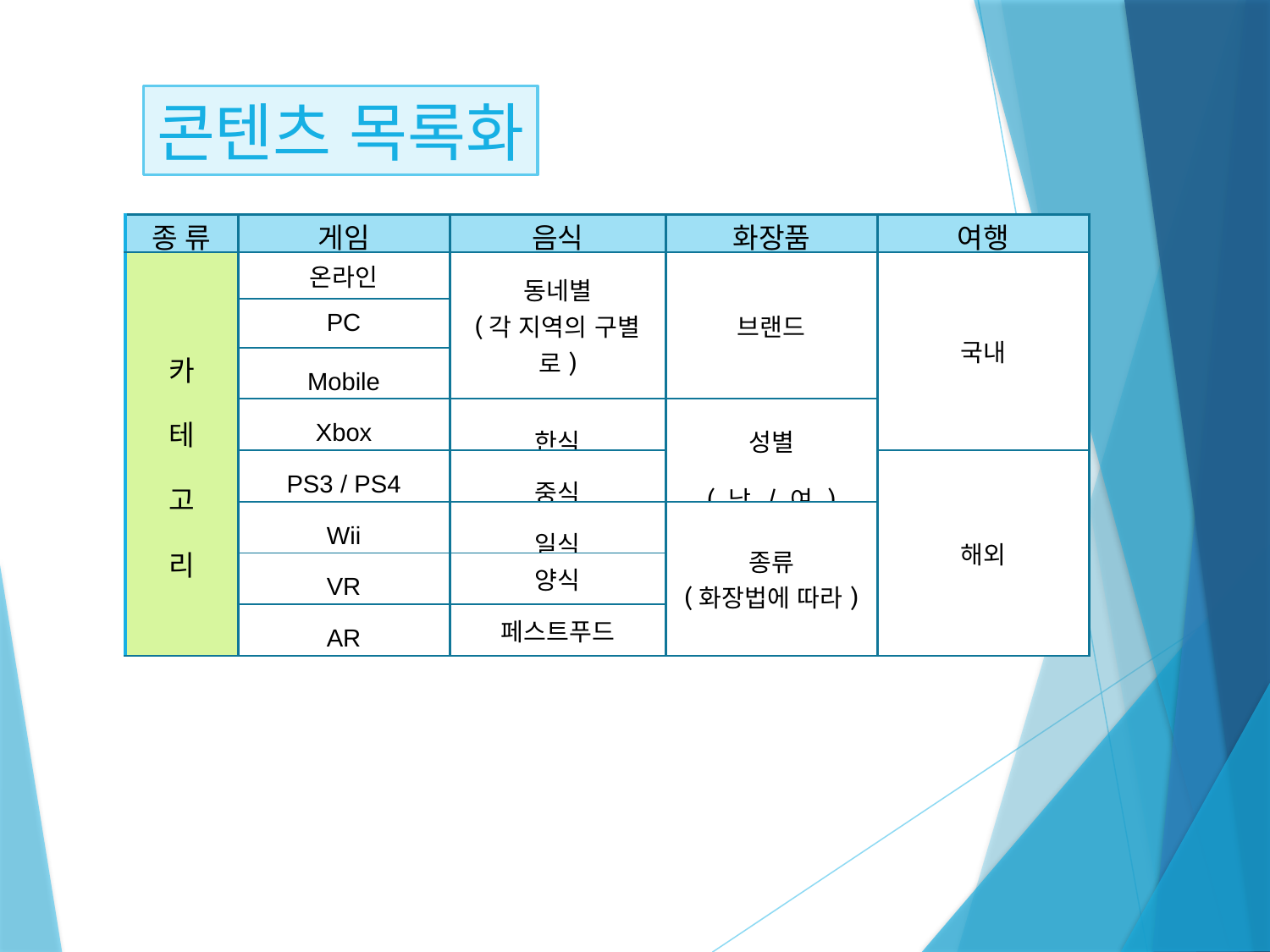

콘텐츠 목록화
| 종 류 | 게임 | 음식 | 화장품 | 여행 |
| --- | --- | --- | --- | --- |
| 카 테 고 리 | 온라인 | 동네별 (각 지역의 구별로) | 브랜드 | 국내 |
|  | PC |  |  |  |
|  | Mobile |  |  |  |
|  | Xbox | 한식 | 성별 ( 남 / 여 ) |  |
|  | PS3 / PS4 | 중식 |  | 해외 |
|  | Wii | 일식 | 종류 (화장법에 따라) |  |
|  | VR | 양식 |  |  |
|  | AR | 페스트푸드 |  |  |